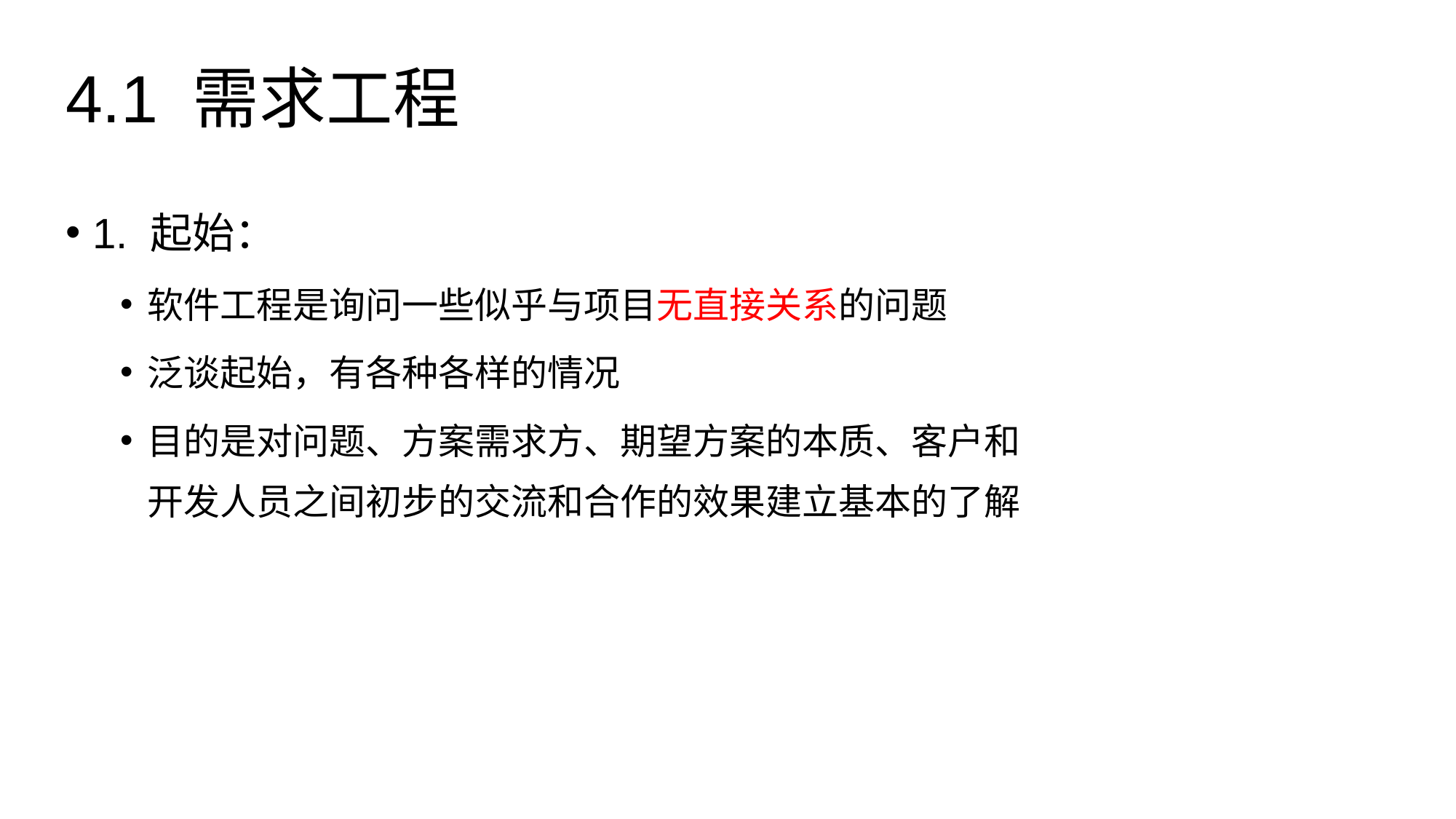

# 4.1 需求工程
1. 起始：
软件工程是询问一些似乎与项目无直接关系的问题
泛谈起始，有各种各样的情况
目的是对问题、方案需求方、期望方案的本质、客户和开发人员之间初步的交流和合作的效果建立基本的了解